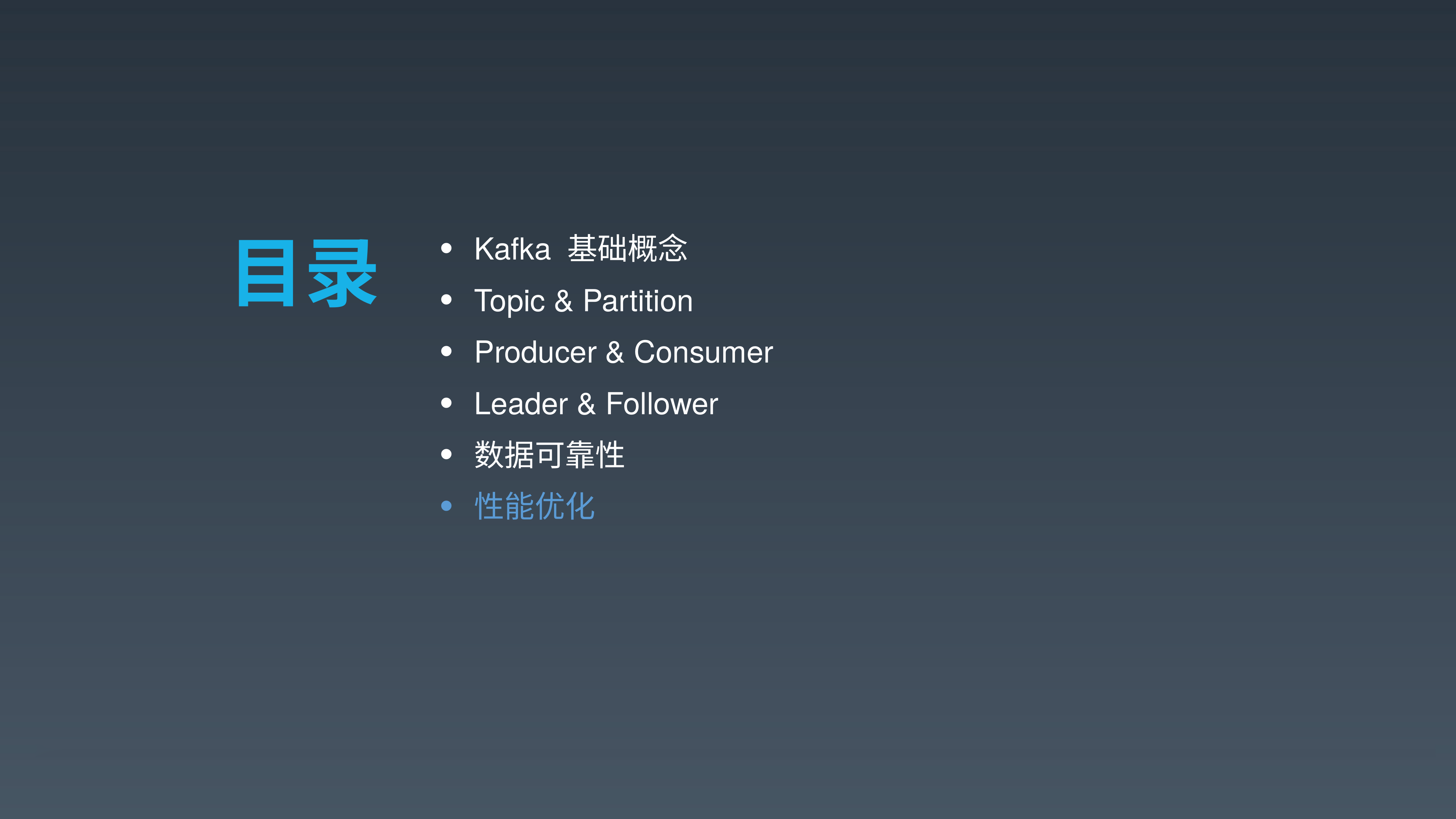

Kafka 基础概念
Topic & Partition
Producer & Consumer
Leader & Follower
数据可靠性
性能优化